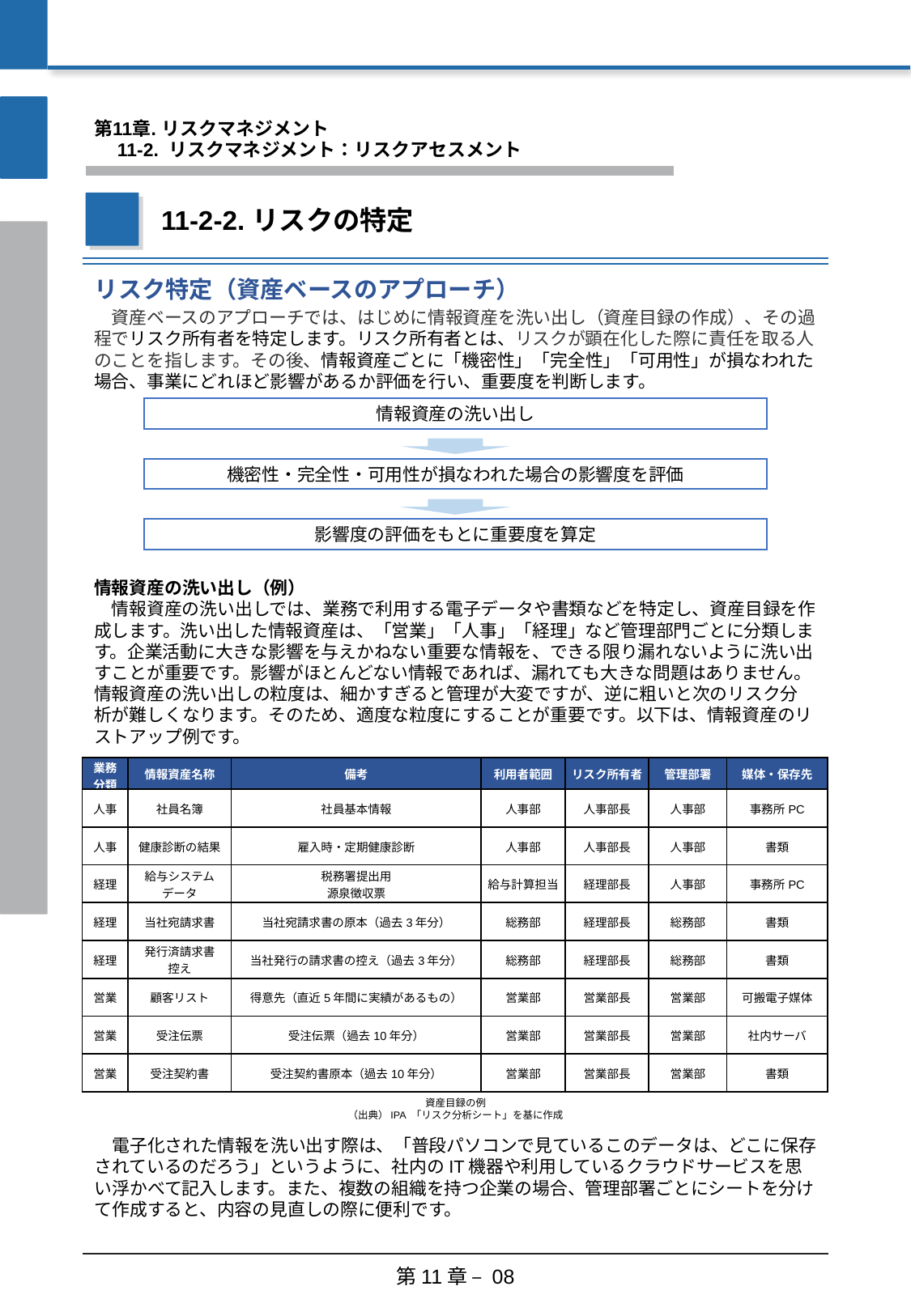

第11章. リスクマネジメント
　11-2. リスクマネジメント：リスクアセスメント
11-2-2. リスクの特定
リスク特定（資産ベースのアプローチ）
　資産ベースのアプローチでは、はじめに情報資産を洗い出し（資産目録の作成）、その過程でリスク所有者を特定します。リスク所有者とは、リスクが顕在化した際に責任を取る人のことを指します。その後、情報資産ごとに「機密性」「完全性」「可用性」が損なわれた場合、事業にどれほど影響があるか評価を行い、重要度を判断します。
情報資産の洗い出し

機密性・完全性・可用性が損なわれた場合の影響度を評価

影響度の評価をもとに重要度を算定
情報資産の洗い出し（例）
　情報資産の洗い出しでは、業務で利用する電子データや書類などを特定し、資産目録を作成します。洗い出した情報資産は、「営業」「人事」「経理」など管理部門ごとに分類します。企業活動に大きな影響を与えかねない重要な情報を、できる限り漏れないように洗い出すことが重要です。影響がほとんどない情報であれば、漏れても大きな問題はありません。情報資産の洗い出しの粒度は、細かすぎると管理が大変ですが、逆に粗いと次のリスク分析が難しくなります。そのため、適度な粒度にすることが重要です。以下は、情報資産のリストアップ例です。
| 業務 分類 | 情報資産名称 | 備考 | 利用者範囲 | リスク所有者 | 管理部署 | 媒体・保存先 |
| --- | --- | --- | --- | --- | --- | --- |
| 人事 | 社員名簿 | 社員基本情報 | 人事部 | 人事部長 | 人事部 | 事務所PC |
| 人事 | 健康診断の結果 | 雇入時・定期健康診断 | 人事部 | 人事部長 | 人事部 | 書類 |
| 経理 | 給与システム データ | 税務署提出用 源泉徴収票 | 給与計算担当 | 経理部長 | 人事部 | 事務所PC |
| 経理 | 当社宛請求書 | 当社宛請求書の原本（過去3年分） | 総務部 | 経理部長 | 総務部 | 書類 |
| 経理 | 発行済請求書 控え | 当社発行の請求書の控え（過去3年分） | 総務部 | 経理部長 | 総務部 | 書類 |
| 営業 | 顧客リスト | 得意先（直近5年間に実績があるもの） | 営業部 | 営業部長 | 営業部 | 可搬電子媒体 |
| 営業 | 受注伝票 | 受注伝票（過去10年分） | 営業部 | 営業部長 | 営業部 | 社内サーバ |
| 営業 | 受注契約書 | 受注契約書原本（過去10年分） | 営業部 | 営業部長 | 営業部 | 書類 |
資産目録の例
（出典）IPA 「リスク分析シート」を基に作成
　電子化された情報を洗い出す際は、「普段パソコンで見ているこのデータは、どこに保存されているのだろう」というように、社内のIT機器や利用しているクラウドサービスを思い浮かべて記入します。また、複数の組織を持つ企業の場合、管理部署ごとにシートを分けて作成すると、内容の見直しの際に便利です。
第11章 – 08